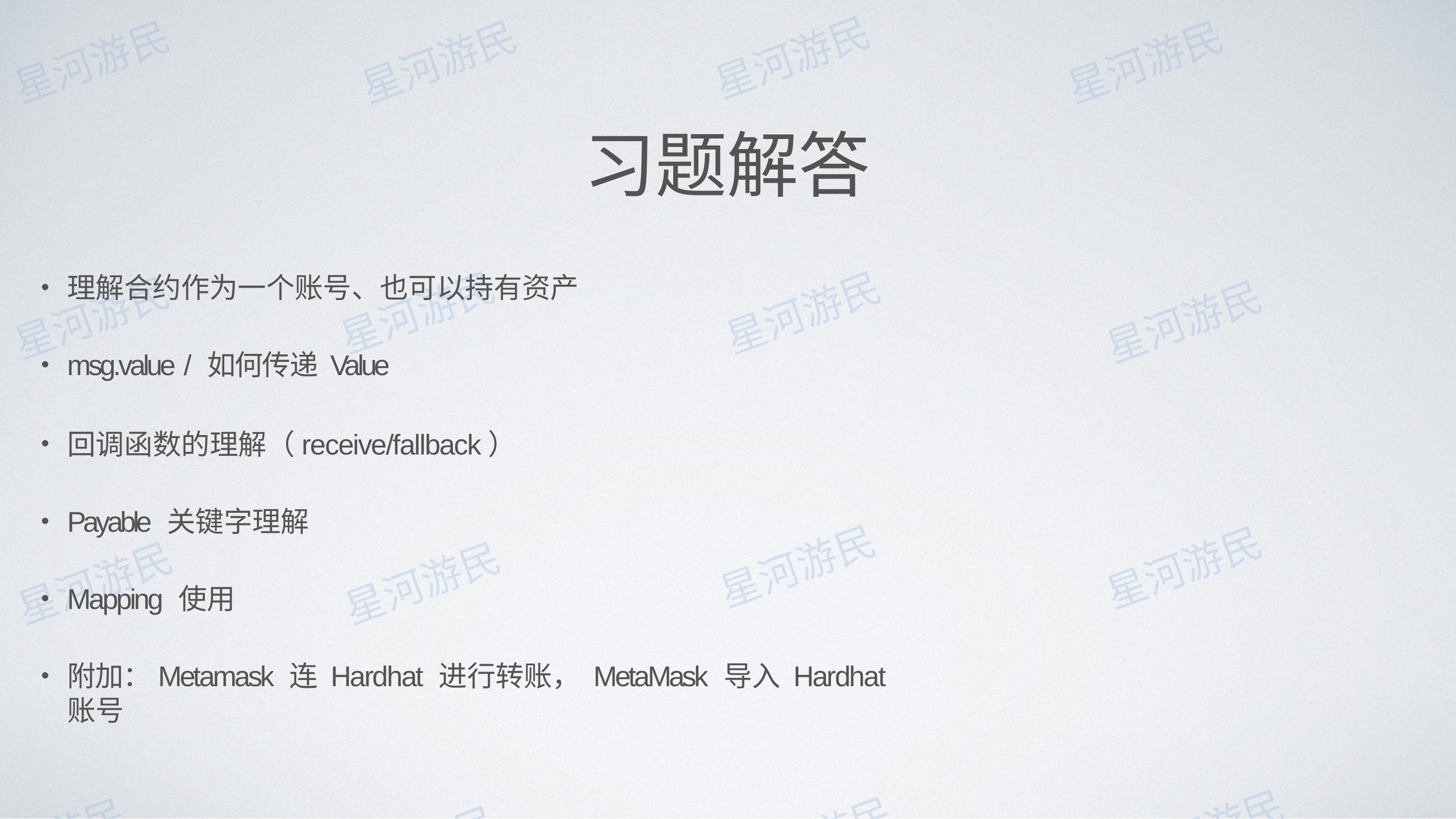

# 习题解答
理解合约作为⼀个账号、也可以持有资产
msg.value / 如何传递 Value

回调函数的理解（receive/fallback）
Payable 关键字理解
Mapping 使⽤
附加：Metamask 连 Hardhat 进⾏转账， MetaMask 导⼊ Hardhat 账号